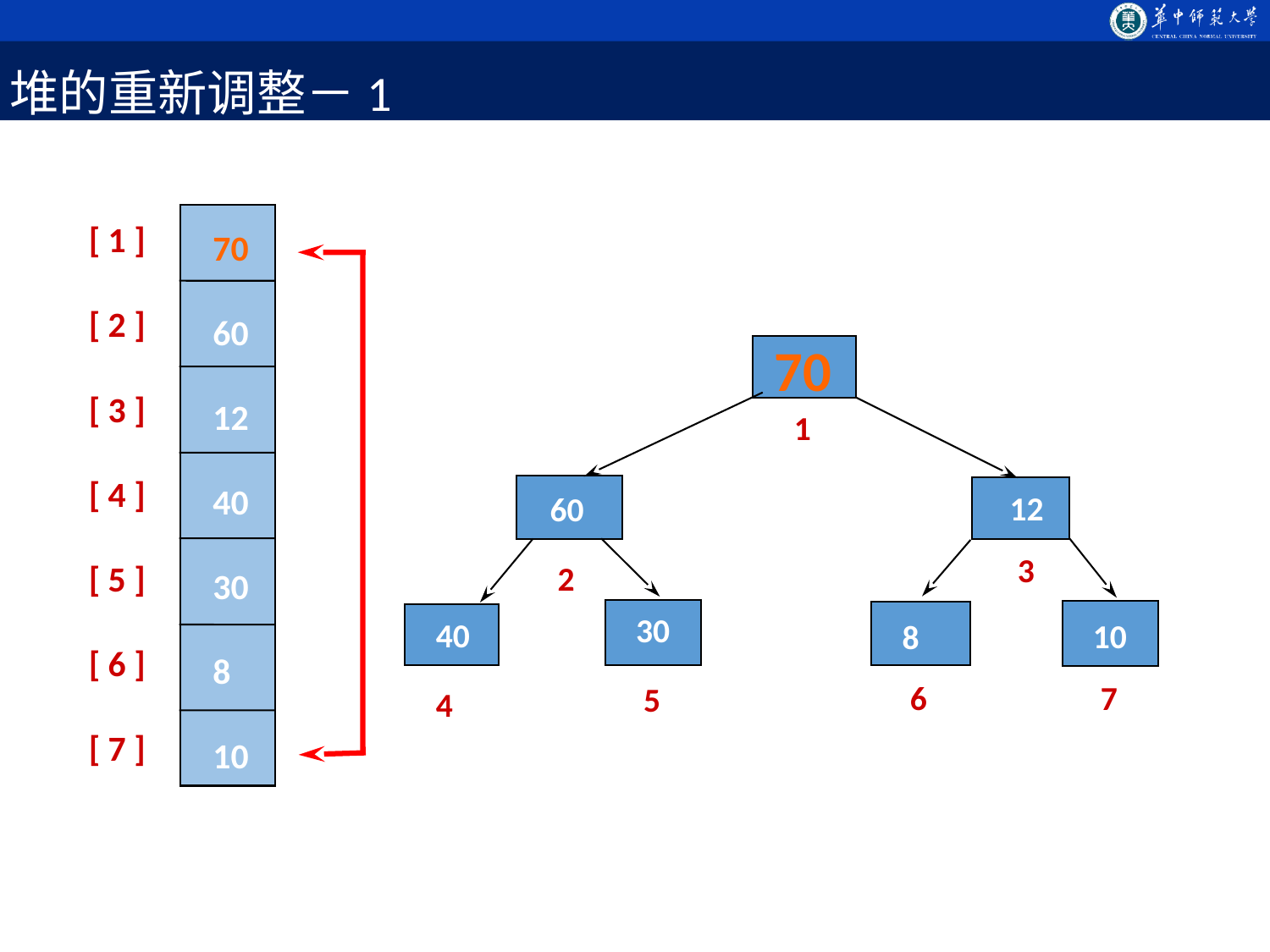

堆的重新调整－1

[ 1 ]

[ 2 ]

[ 3 ]

[ 4 ]

[ 5 ]

[ 6 ]

[ 7 ]
70

60

12

40

30

8

10

 70

  1

 12

  3
 60

  2

30

 5

10

 7

40

4
 8

  6